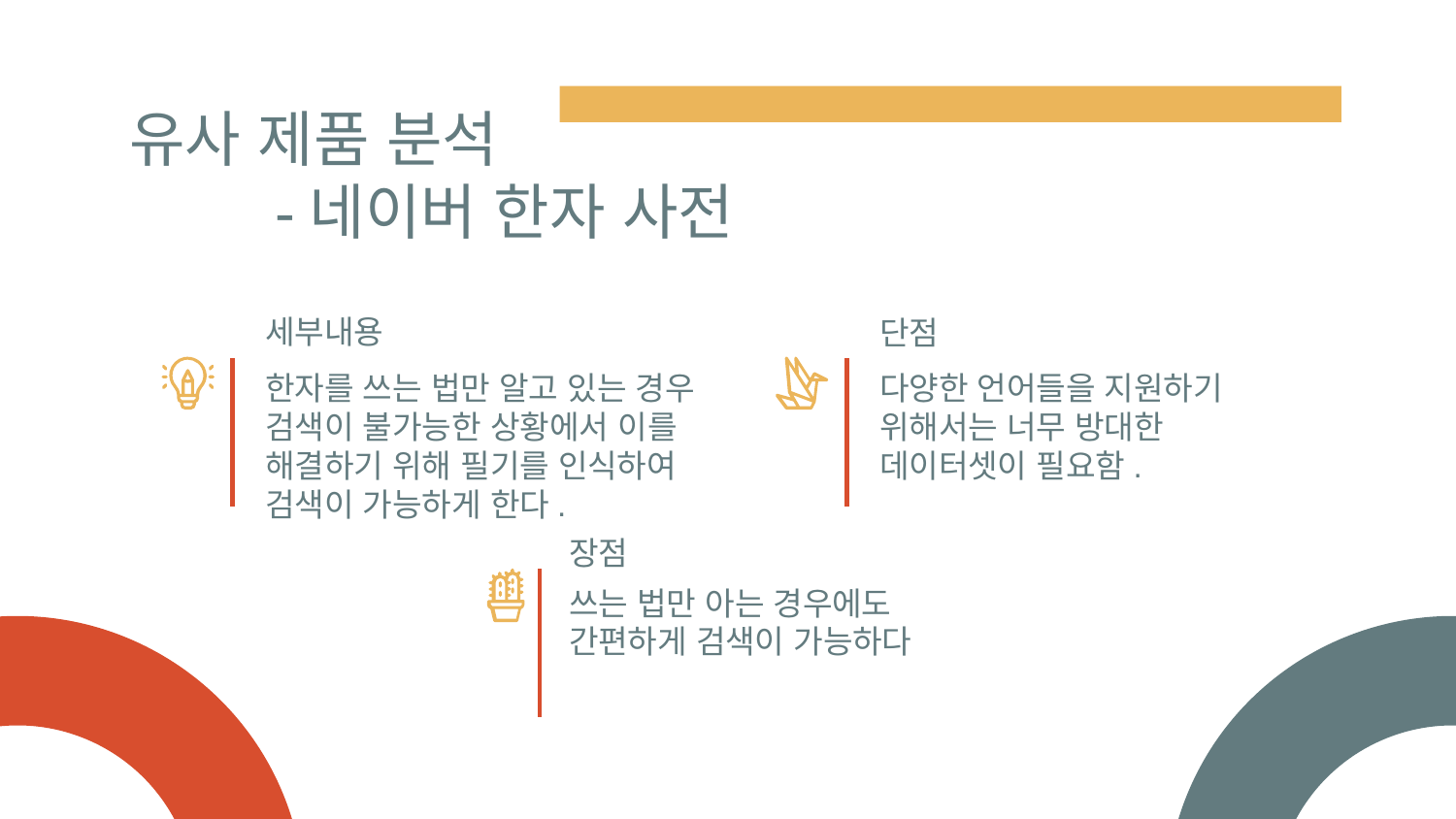

# 유사 제품 분석 -네이버 한자 사전
세부내용
단점
다양한 언어들을 지원하기 위해서는 너무 방대한 데이터셋이 필요함.
한자를 쓰는 법만 알고 있는 경우 검색이 불가능한 상황에서 이를 해결하기 위해 필기를 인식하여 검색이 가능하게 한다.

장점

쓰는 법만 아는 경우에도 간편하게 검색이 가능하다